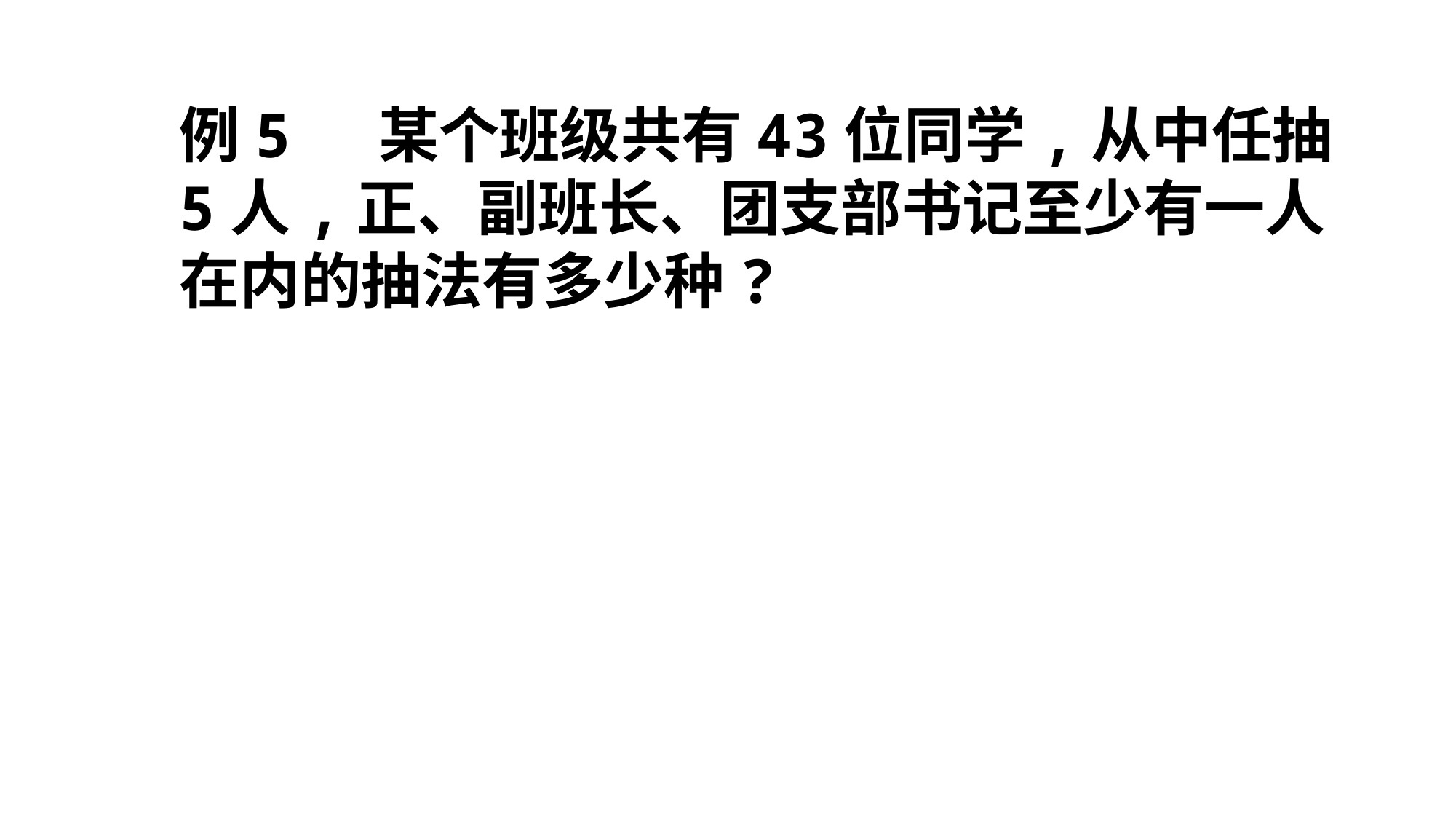

例5  某个班级共有43位同学,从中任抽5人,正、副班长、团支部书记至少有一人在内的抽法有多少种?